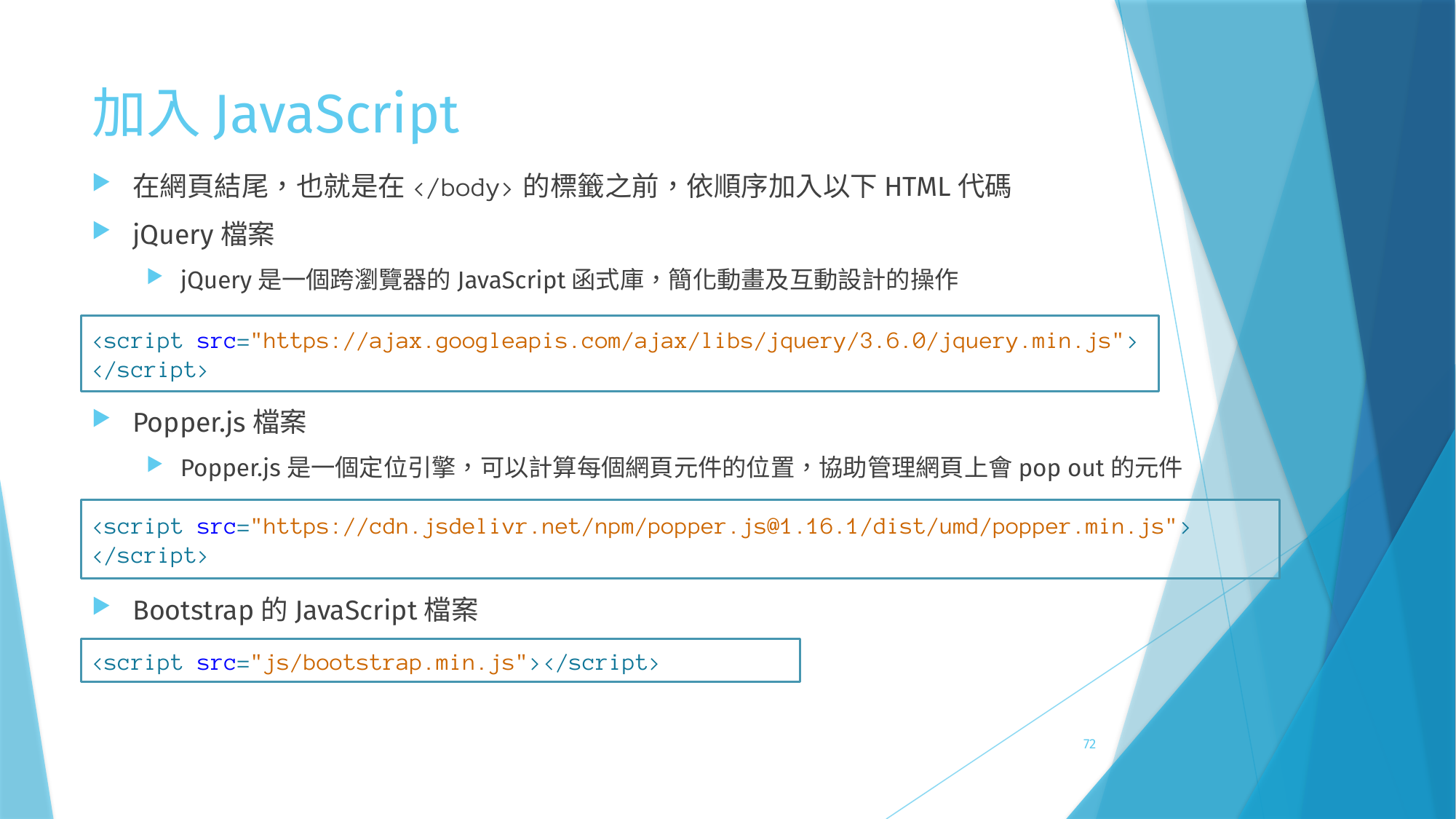

# 加入JavaScript
在網頁結尾，也就是在</body>的標籤之前，依順序加入以下HTML代碼
jQuery檔案
jQuery是一個跨瀏覽器的JavaScript函式庫，簡化動畫及互動設計的操作

Popper.js檔案
Popper.js是一個定位引擎，可以計算每個網頁元件的位置，協助管理網頁上會pop out的元件

Bootstrap的JavaScript檔案

<script src="https://ajax.googleapis.com/ajax/libs/jquery/3.6.0/jquery.min.js">
</script>
<script src="https://cdn.jsdelivr.net/npm/popper.js@1.16.1/dist/umd/popper.min.js">
</script>
<script src="js/bootstrap.min.js"></script>
72